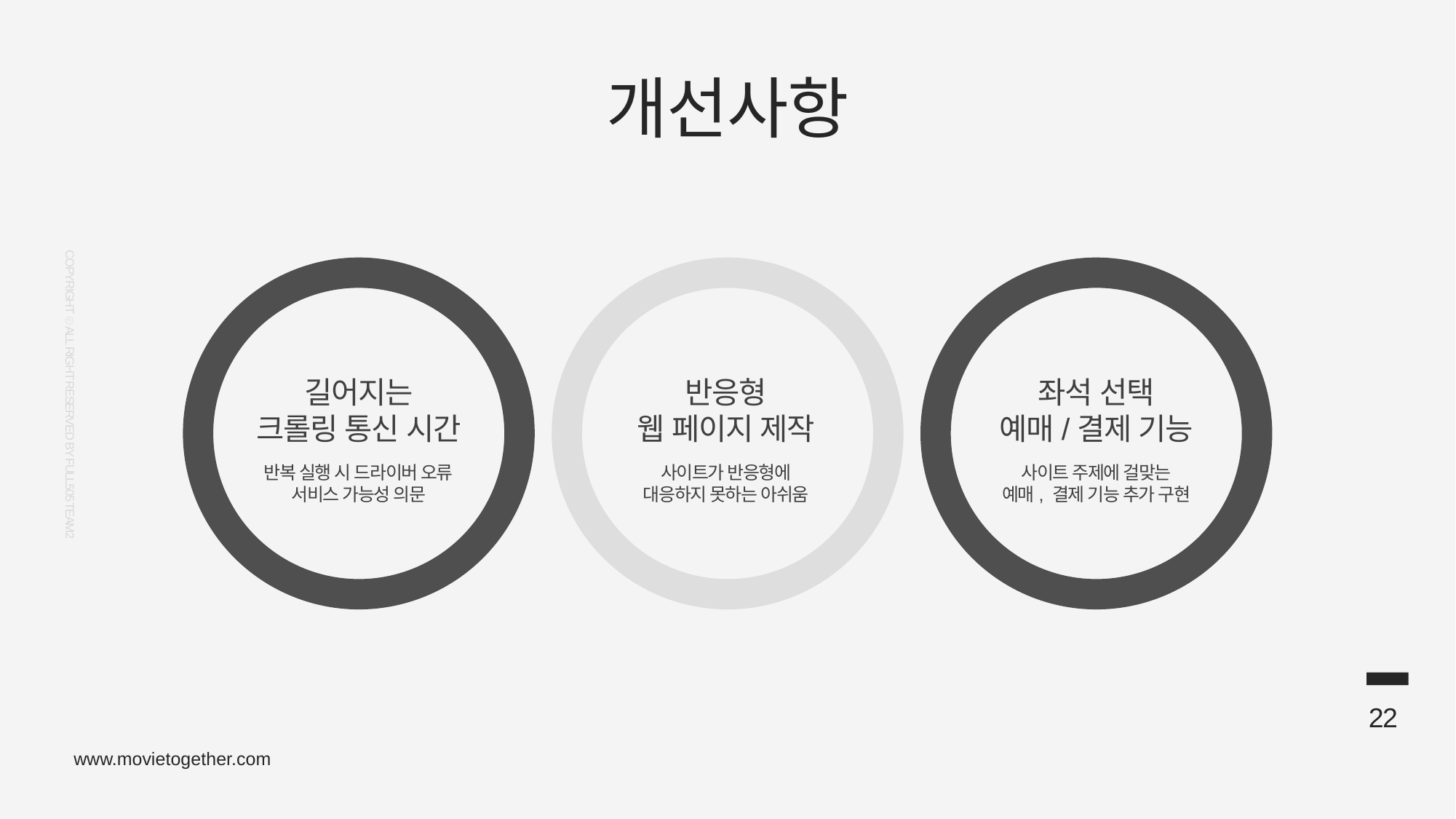

개선사항

길어지는
크롤링 통신 시간
반응형
웹 페이지 제작
좌석 선택
예매/결제 기능
COPYRIGHT ⓒ ALL RIGHT RESERVED BY FULL505 TEAM2
반복 실행 시 드라이버 오류
서비스 가능성 의문
사이트가 반응형에
대응하지 못하는 아쉬움
사이트 주제에 걸맞는
예매, 결제 기능 추가 구현

22
www.movietogether.com